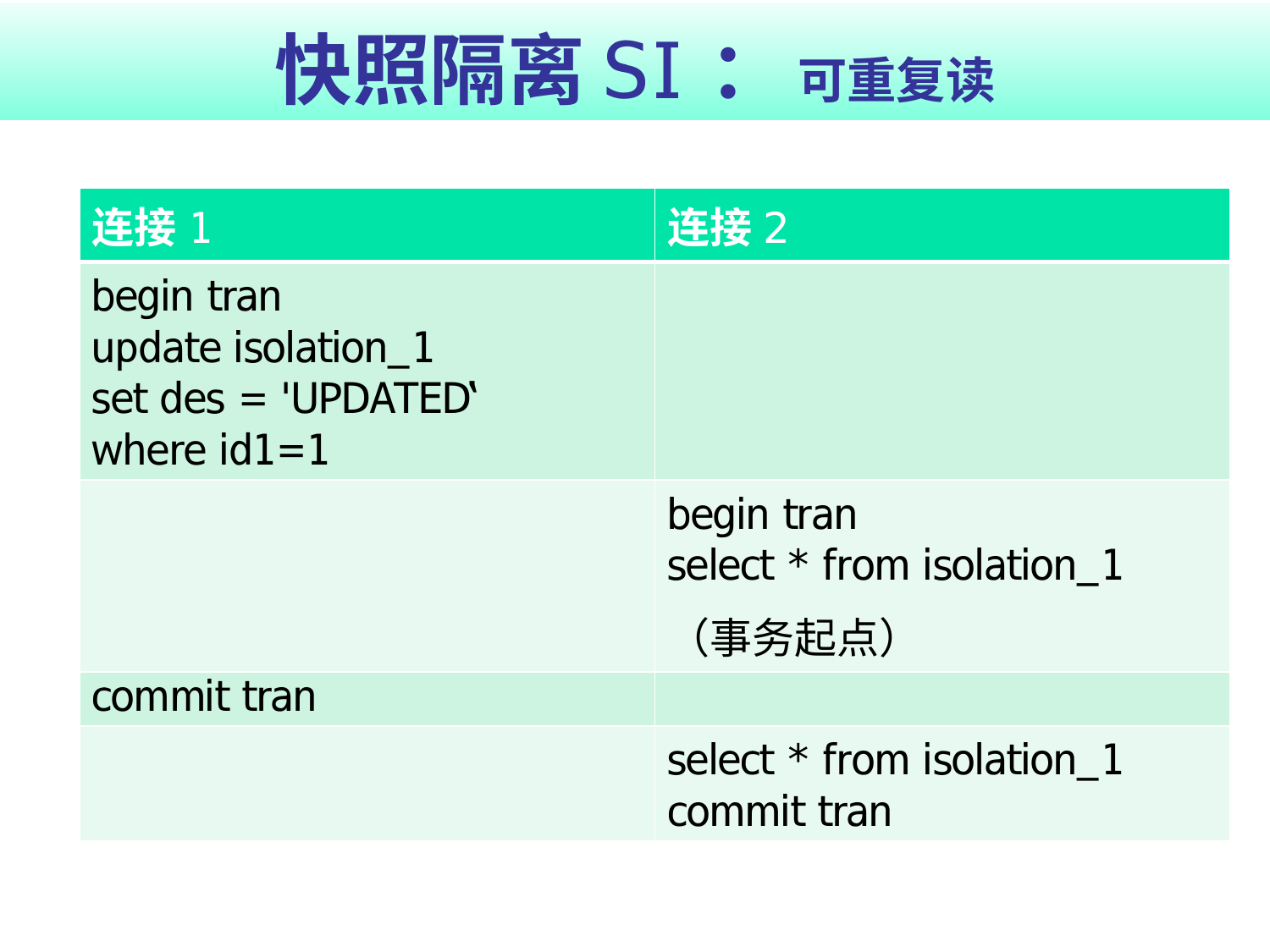

# 快照隔离SI： 可重复读
| 连接1 | 连接2 |
| --- | --- |
| begin tran update isolation\_1 set des = 'UPDATED‘ where id1=1 |  |
|  | begin tran select \* from isolation\_1 （事务起点） |
| commit tran |  |
|  | select \* from isolation\_1 commit tran |